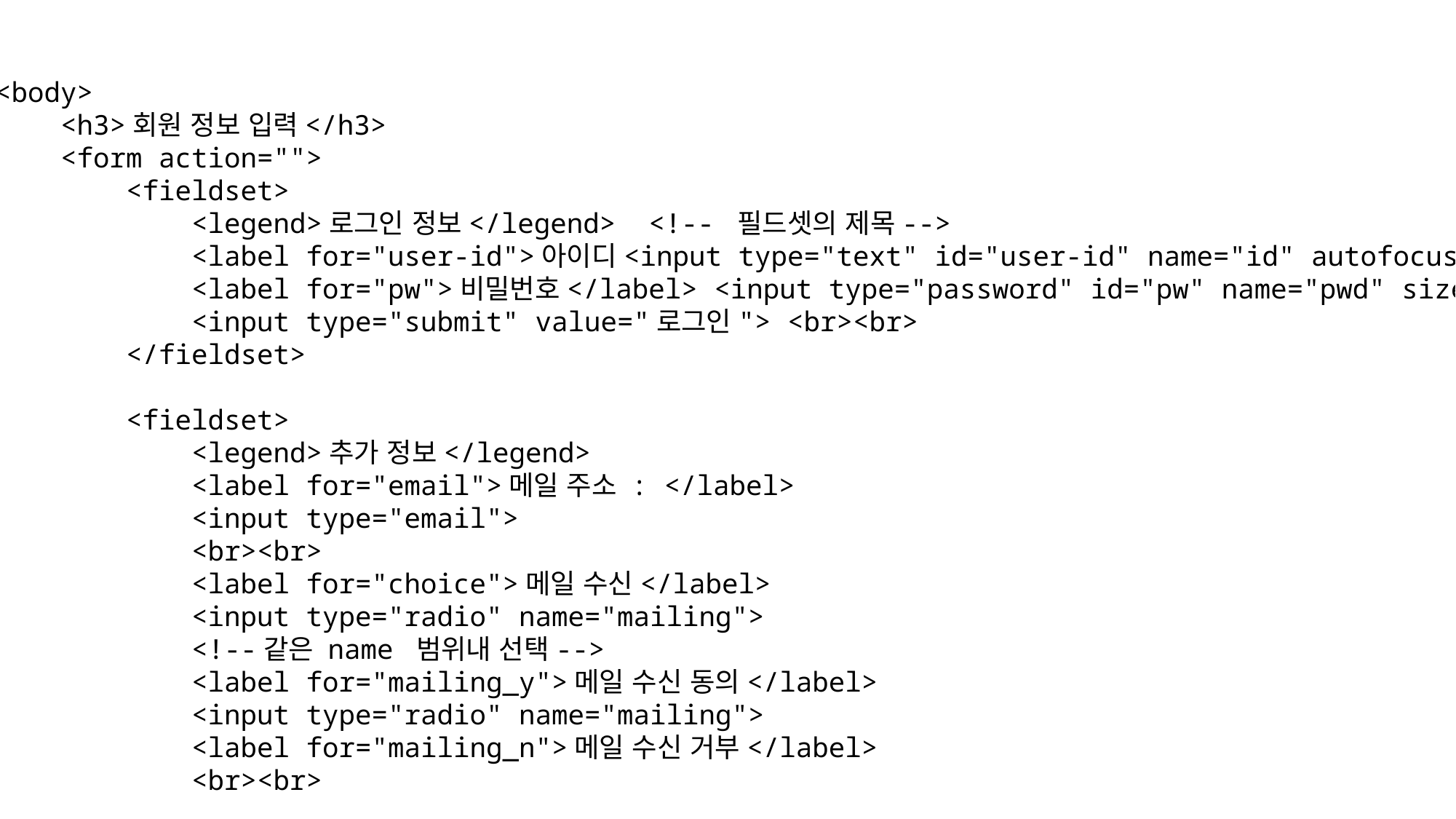

<body>
    <h3>회원 정보 입력</h3>
    <form action="">
        <fieldset>
            <legend>로그인 정보</legend>  <!-- 필드셋의 제목-->
            <label for="user-id">아이디<input type="text" id="user-id" name="id" autofocus></label> <br>
            <label for="pw">비밀번호</label> <input type="password" id="pw" name="pwd" size="8">
            <input type="submit" value="로그인"> <br><br>
        </fieldset>

        <fieldset>
            <legend>추가 정보</legend>
            <label for="email">메일 주소 : </label>
            <input type="email">
            <br><br>
            <label for="choice">메일 수신</label>
            <input type="radio" name="mailing">
            <!--같은 name 범위내 선택-->
            <label for="mailing_y">메일 수신 동의</label>
            <input type="radio" name="mailing">
            <label for="mailing_n">메일 수신 거부</label>
            <br><br>

            <label for="phone">연락처 : </label>
            <input type="tel" id="phone" placeholder="하이픈을 빼고 입력해주세요.">
            <br>
            <label for="birth">생년월일 : </label>
            <input type="text" id="birth" placeholder="YYYY-MM-DD"> <br>

            <label for="checkbox">취미 : </label>
            <input type="checkbox" name="book" id="book" checked>
            <label for="checkbox">독서</label>
            <input type="checkbox" id="music" name="music">
            <label for="horns">음악감상</label>
            <input type="checkbox" name="ex" id="ex">
            <label for="checkbox">운동</label> <br><br>

        <label for="root">가입 경로</label>
        <select name="path" id="path">
            <option value="blog">블로그</option>
            <option value="search">검색</option>
            <option value="recommend">지인추천</option>
            <option value="sns">SNS</option>
        </select>
        <br><br>

        <label for="memo">메모</label>
        <textarea name="opinion" cols="30" rows="10" placeholder="자유롭게 의견을 남겨주세요."></textarea>
    </fieldset>
    </form><br>
    <input type="submit">
    <input type="reset" name="" id="">
    <button>제출</button>

    <br><br><br><br><br>
    <input type="date">
    <label for="phone">연락처 : </label>

</body>